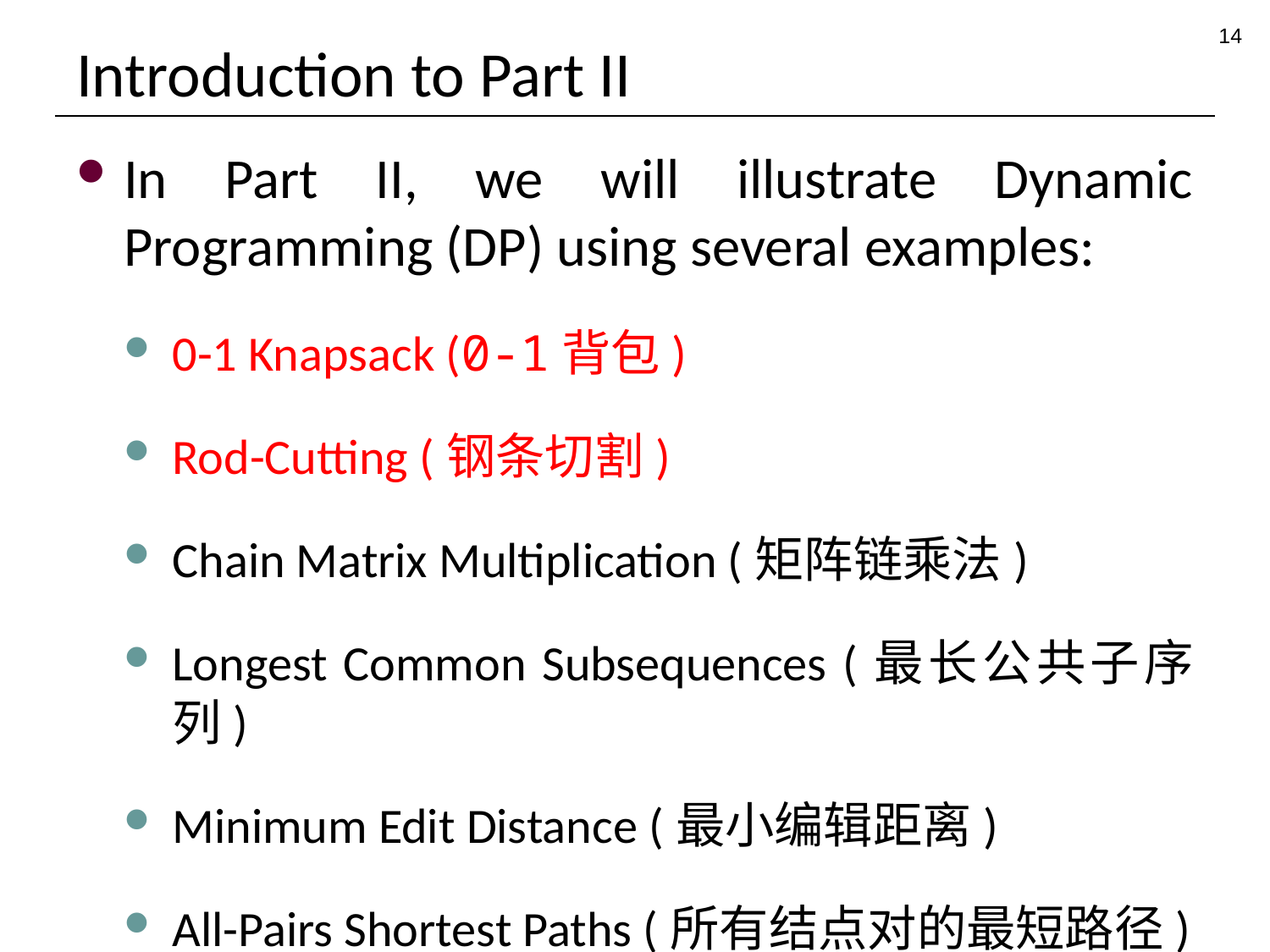

14
# Introduction to Part II
In Part II, we will illustrate Dynamic Programming (DP) using several examples:
0-1 Knapsack (0-1背包)
Rod-Cutting (钢条切割)
Chain Matrix Multiplication (矩阵链乘法)
Longest Common Subsequences (最长公共子序列)
Minimum Edit Distance (最小编辑距离)
All-Pairs Shortest Paths (所有结点对的最短路径)